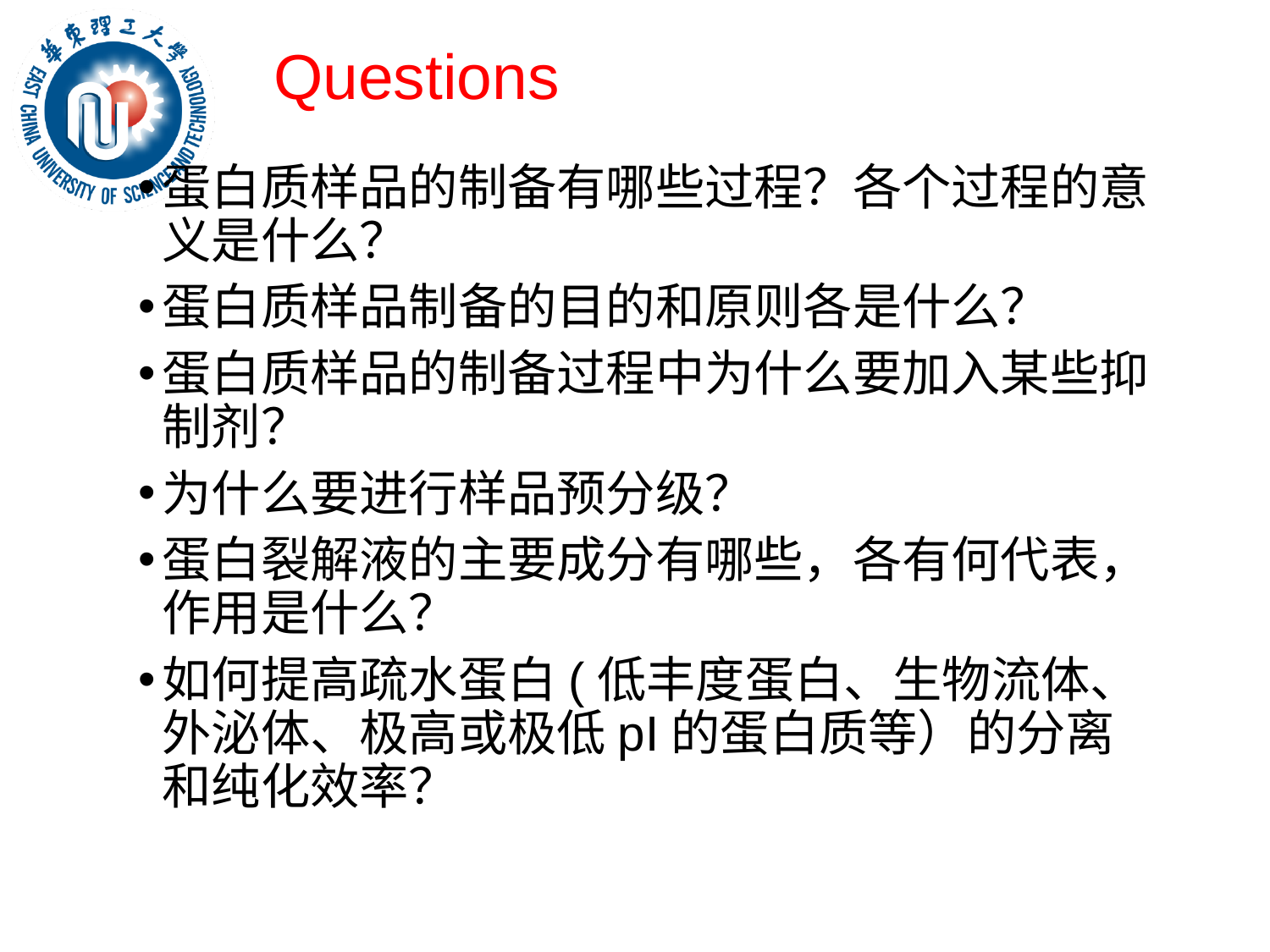

# Questions
蛋白质样品的制备有哪些过程？各个过程的意义是什么？
蛋白质样品制备的目的和原则各是什么？
蛋白质样品的制备过程中为什么要加入某些抑制剂？
为什么要进行样品预分级？
蛋白裂解液的主要成分有哪些，各有何代表，作用是什么？
如何提高疏水蛋白(低丰度蛋白、生物流体、外泌体、极高或极低pI的蛋白质等）的分离和纯化效率？